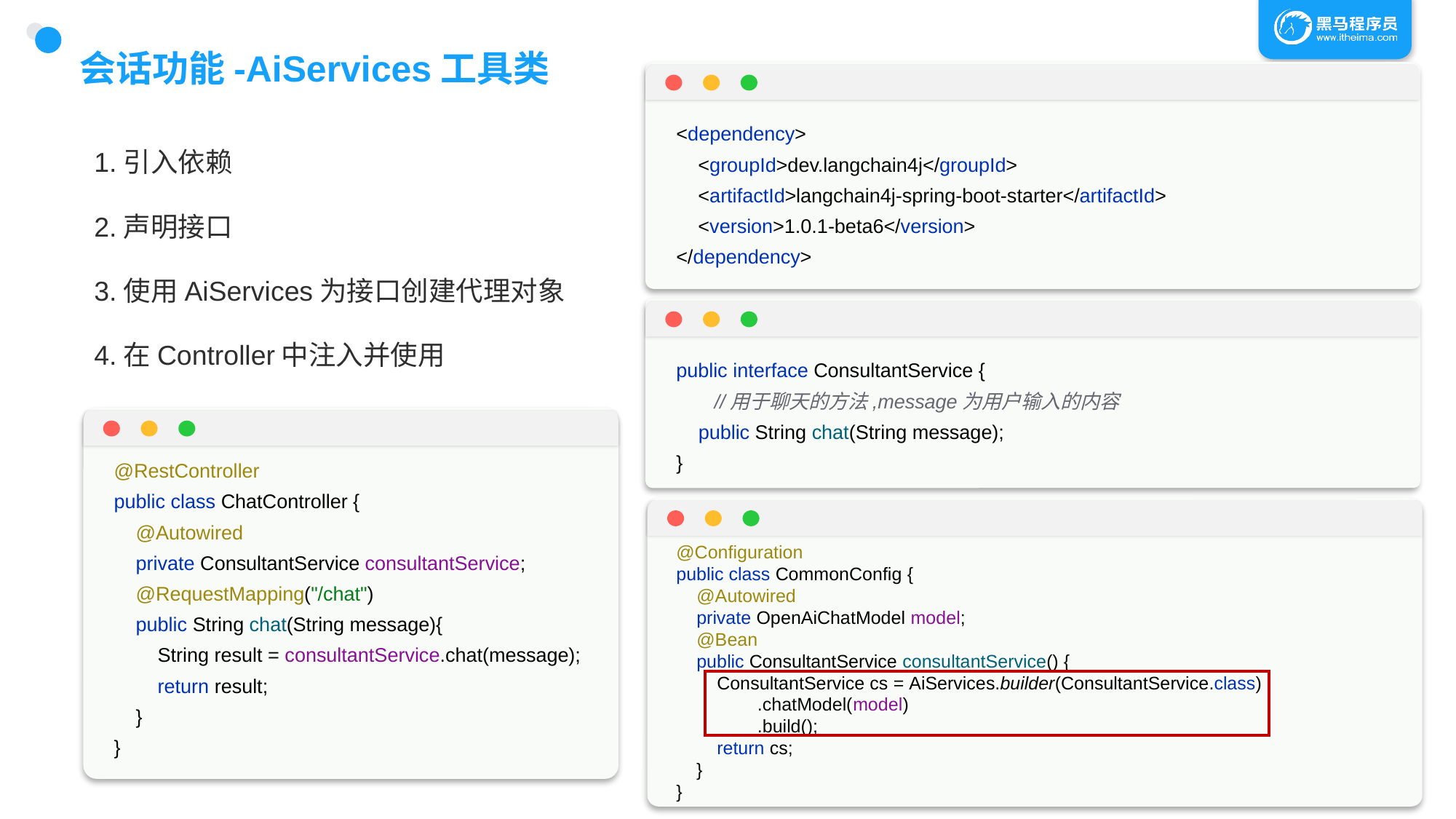

# 会话功能-AiServices工具类

<dependency>
    <groupId>dev.langchain4j</groupId>
    <artifactId>langchain4j-spring-boot-starter</artifactId>
    <version>1.0.1-beta6</version>
</dependency>
1.引入依赖
2.声明接口
3.使用AiServices为接口创建代理对象
4.在Controller中注入并使用

public interface ConsultantService {
       //用于聊天的方法,message为用户输入的内容
    public String chat(String message);
}

@RestController
public class ChatController {
    @Autowired
    private ConsultantService consultantService;
    @RequestMapping("/chat")
    public String chat(String message){
        String result = consultantService.chat(message);
        return result;
    }
}

@Configuration
public class CommonConfig {
    @Autowired
    private OpenAiChatModel model;
    @Bean
    public ConsultantService consultantService() {
        ConsultantService cs = AiServices.builder(ConsultantService.class)
                .chatModel(model)
                .build();
        return cs;
    }
}